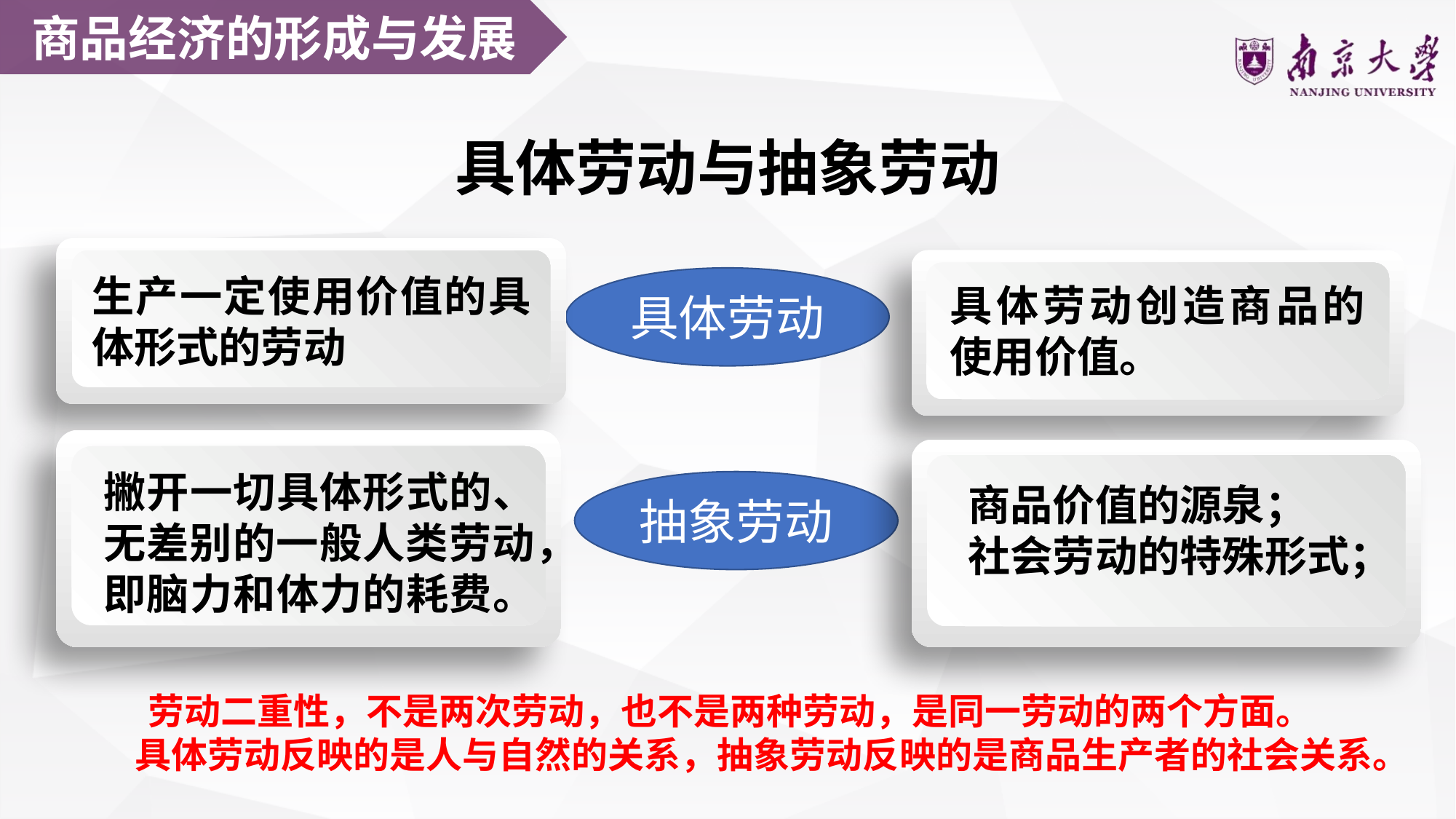

商品经济的形成与发展
具体劳动与抽象劳动

生产一定使用价值的具体形式的劳动
具体劳动
具体劳动创造商品的使用价值。

撇开一切具体形式的、无差别的一般人类劳动，即脑力和体力的耗费。
抽象劳动
商品价值的源泉；
社会劳动的特殊形式；
 劳动二重性，不是两次劳动，也不是两种劳动，是同一劳动的两个方面。
具体劳动反映的是人与自然的关系，抽象劳动反映的是商品生产者的社会关系。